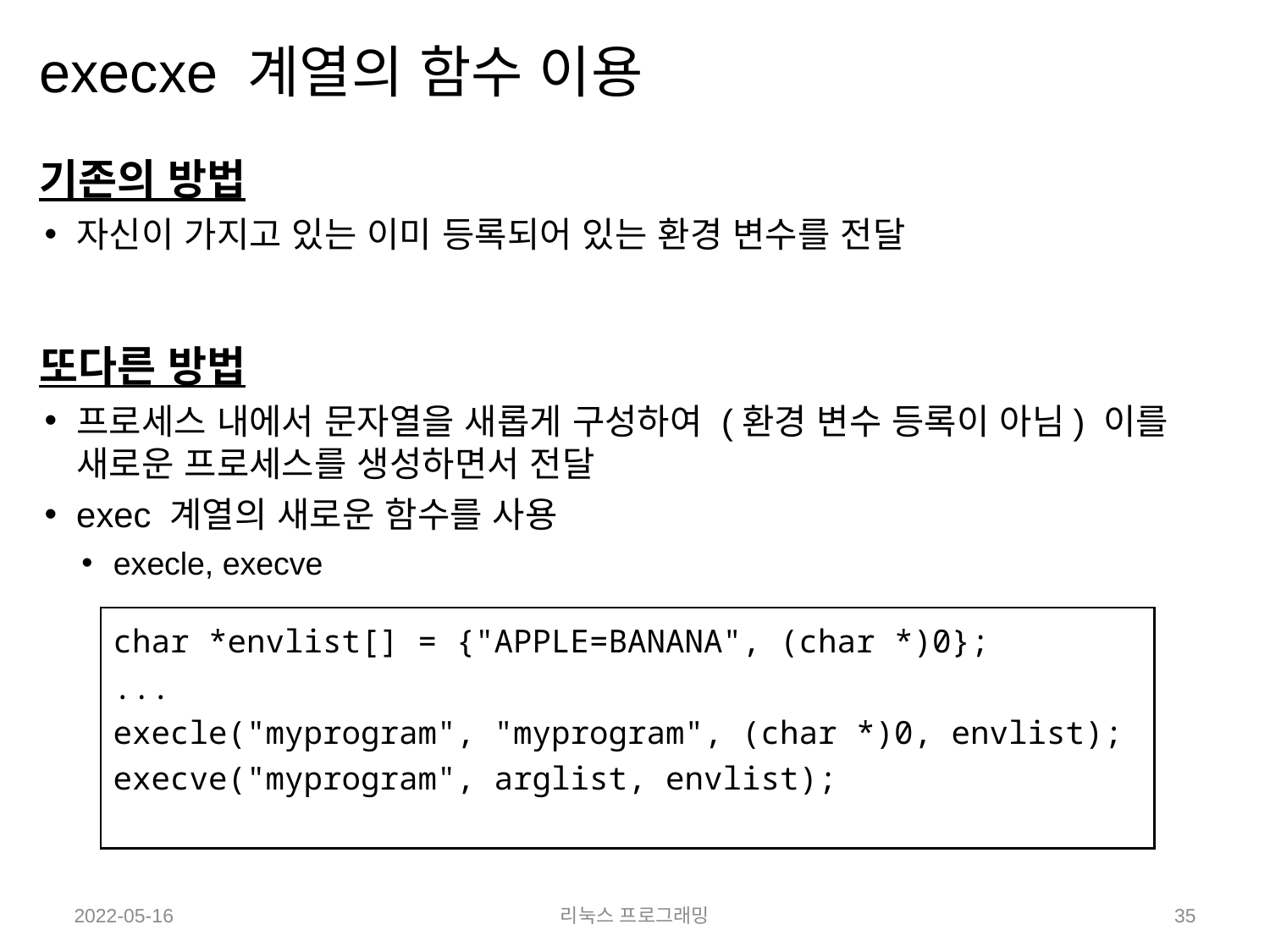

# execxe 계열의 함수 이용
기존의 방법
자신이 가지고 있는 이미 등록되어 있는 환경 변수를 전달

또다른 방법
프로세스 내에서 문자열을 새롭게 구성하여 (환경 변수 등록이 아님) 이를 새로운 프로세스를 생성하면서 전달
exec 계열의 새로운 함수를 사용
execle, execve

char *envlist[] = {"APPLE=BANANA", (char *)0};
...
execle("myprogram", "myprogram", (char *)0, envlist);
execve("myprogram", arglist, envlist);

2022-05-16
리눅스 프로그래밍
35